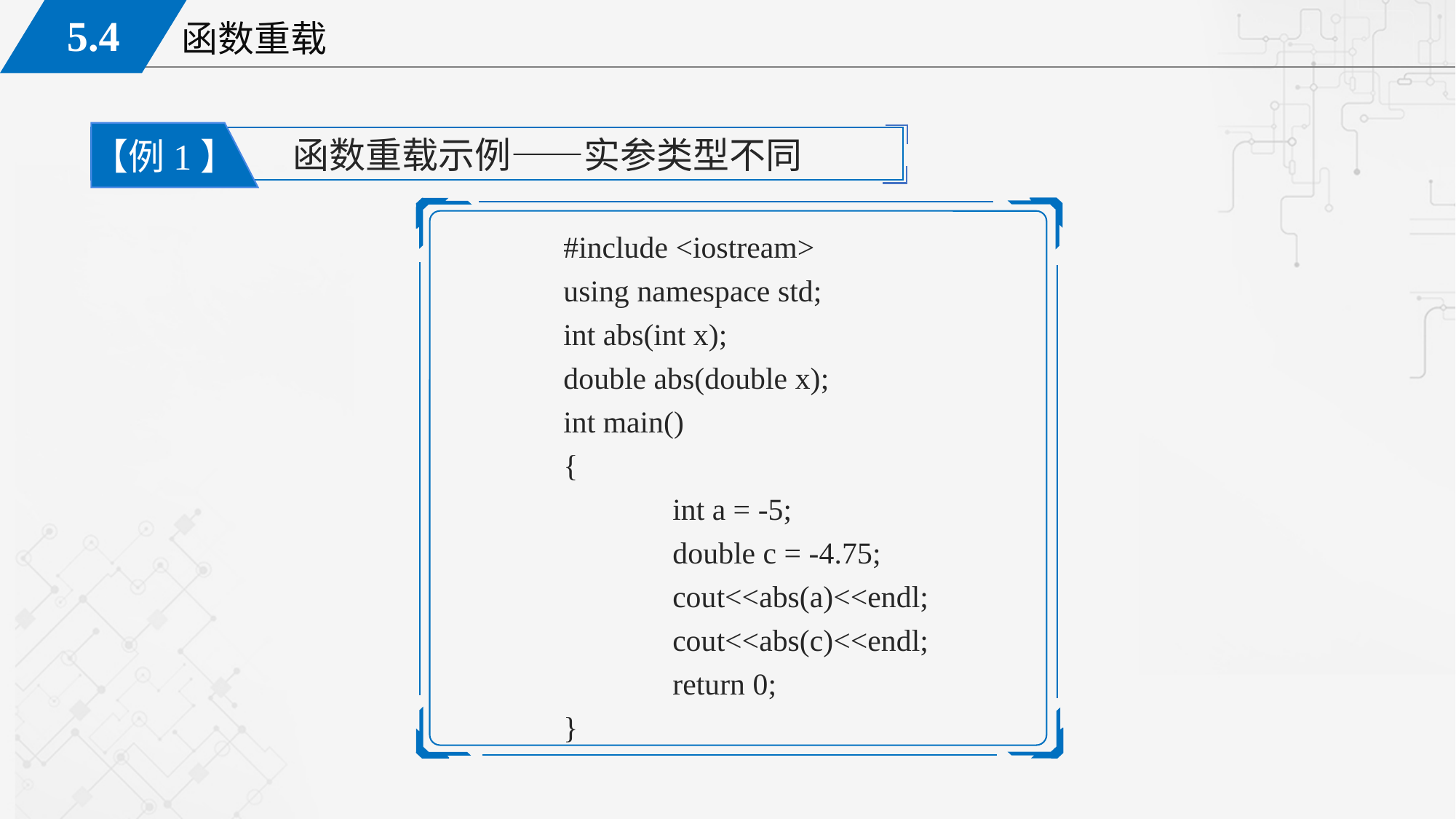

函数重载示例——实参类型不同

【例1】

#include <iostream>
using namespace std;
int abs(int x);
double abs(double x);
int main()
{
	int a = -5;
	double c = -4.75;
	cout<<abs(a)<<endl;
	cout<<abs(c)<<endl;
	return 0;
}